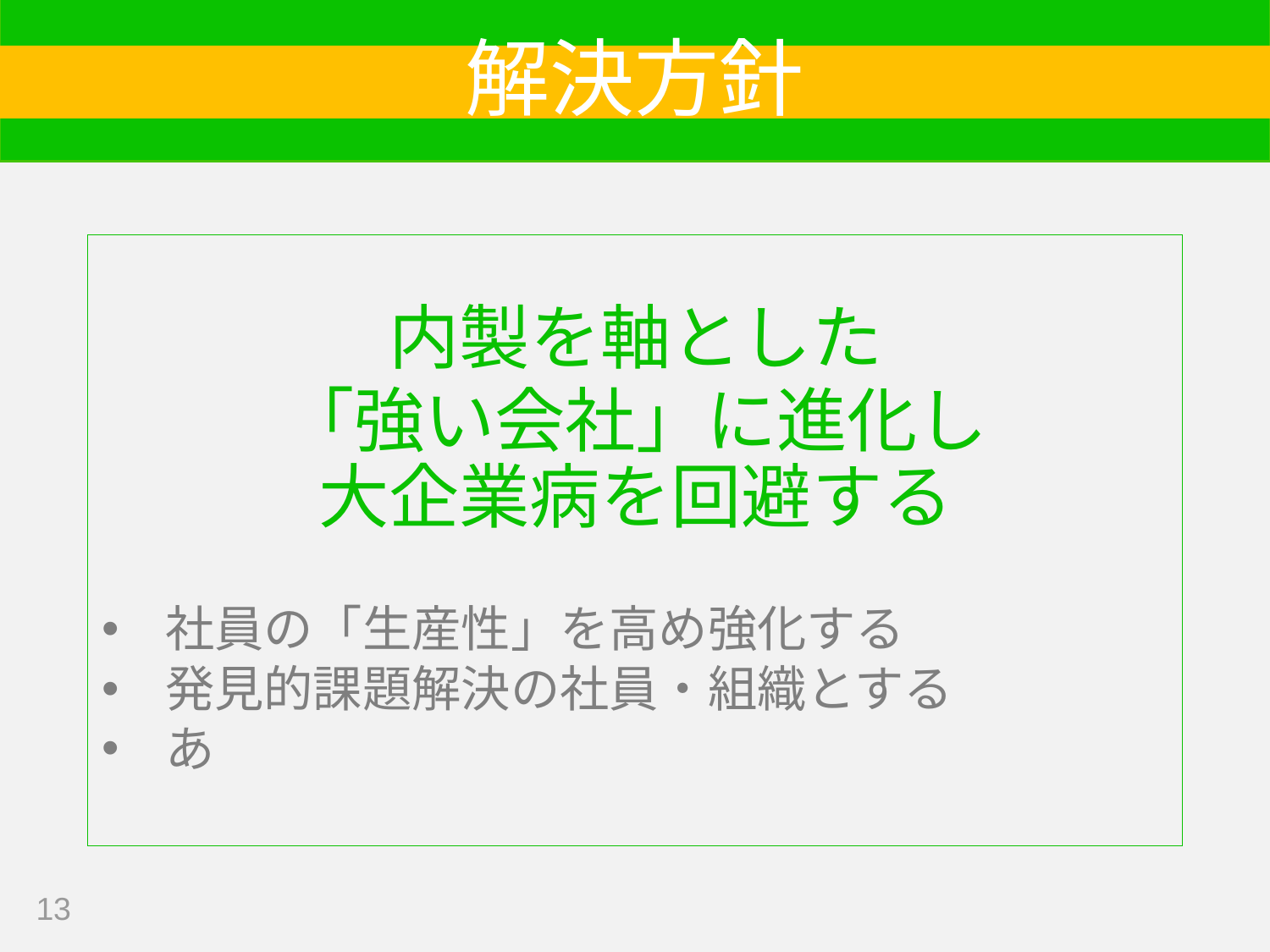

# 解決方針
内製を軸とした
「強い会社」に進化し
大企業病を回避する

社員の「生産性」を高め強化する
発見的課題解決の社員・組織とする
あ
13